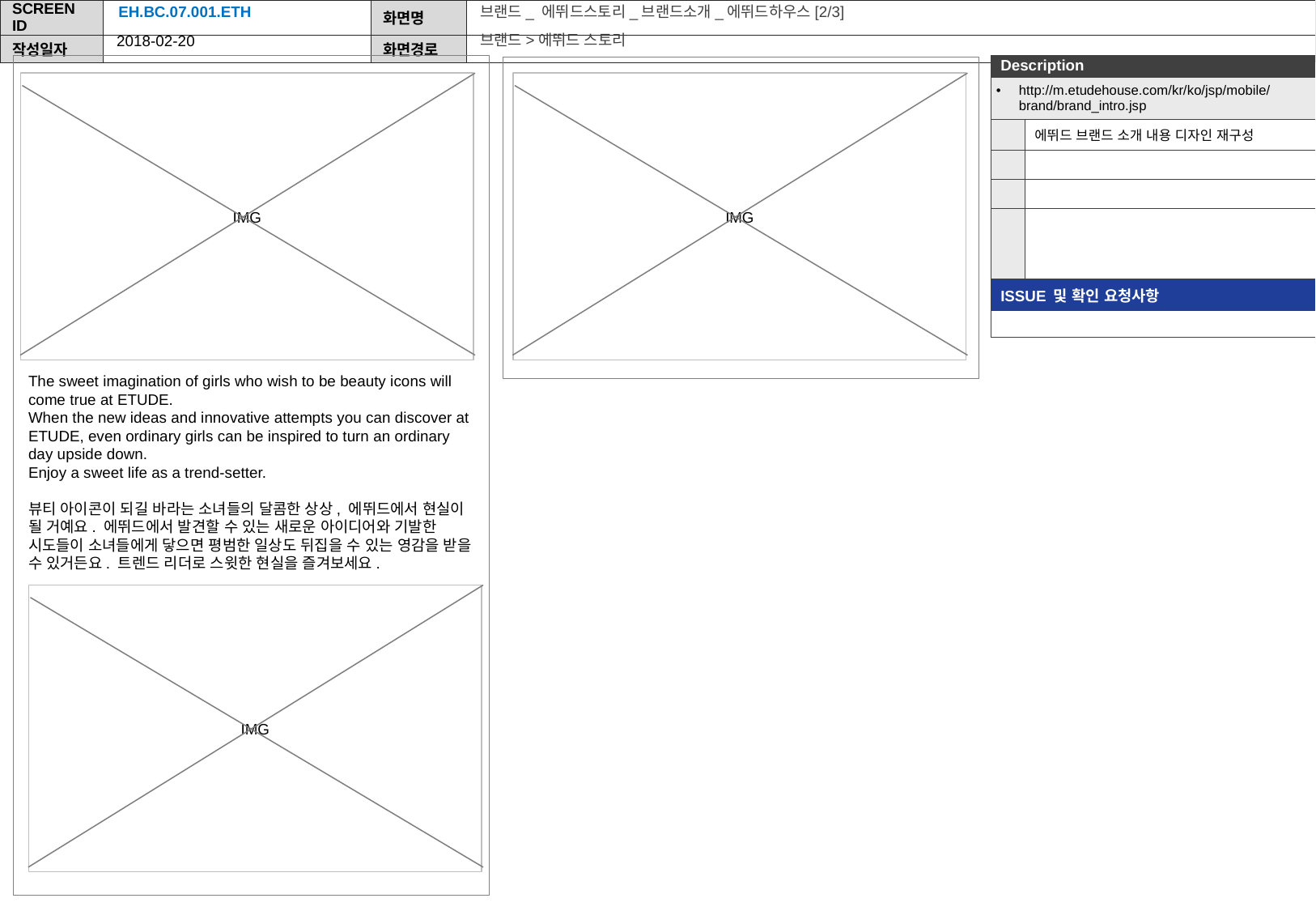

EH.BC.07.001.ETH
브랜드_ 에뛰드스토리_브랜드소개_에뛰드하우스[2/3]
브랜드>에뛰드 스토리
2018-02-20
| Description |  |
| --- | --- |
| http://m.etudehouse.com/kr/ko/jsp/mobile/brand/brand\_intro.jsp |  |
|  | 에뛰드 브랜드 소개 내용 디자인 재구성 |
|  |  |
|  |  |
|  |  |
| ISSUE 및 확인 요청사항 |  |
|  |  |

IMG
IMG
The sweet imagination of girls who wish to be beauty icons will come true at ETUDE.
When the new ideas and innovative attempts you can discover at ETUDE, even ordinary girls can be inspired to turn an ordinary day upside down.
Enjoy a sweet life as a trend-setter.

뷰티 아이콘이 되길 바라는 소녀들의 달콤한 상상, 에뛰드에서 현실이 될 거예요. 에뛰드에서 발견할 수 있는 새로운 아이디어와 기발한 시도들이 소녀들에게 닿으면 평범한 일상도 뒤집을 수 있는 영감을 받을 수 있거든요. 트렌드 리더로 스윗한 현실을 즐겨보세요.
IMG